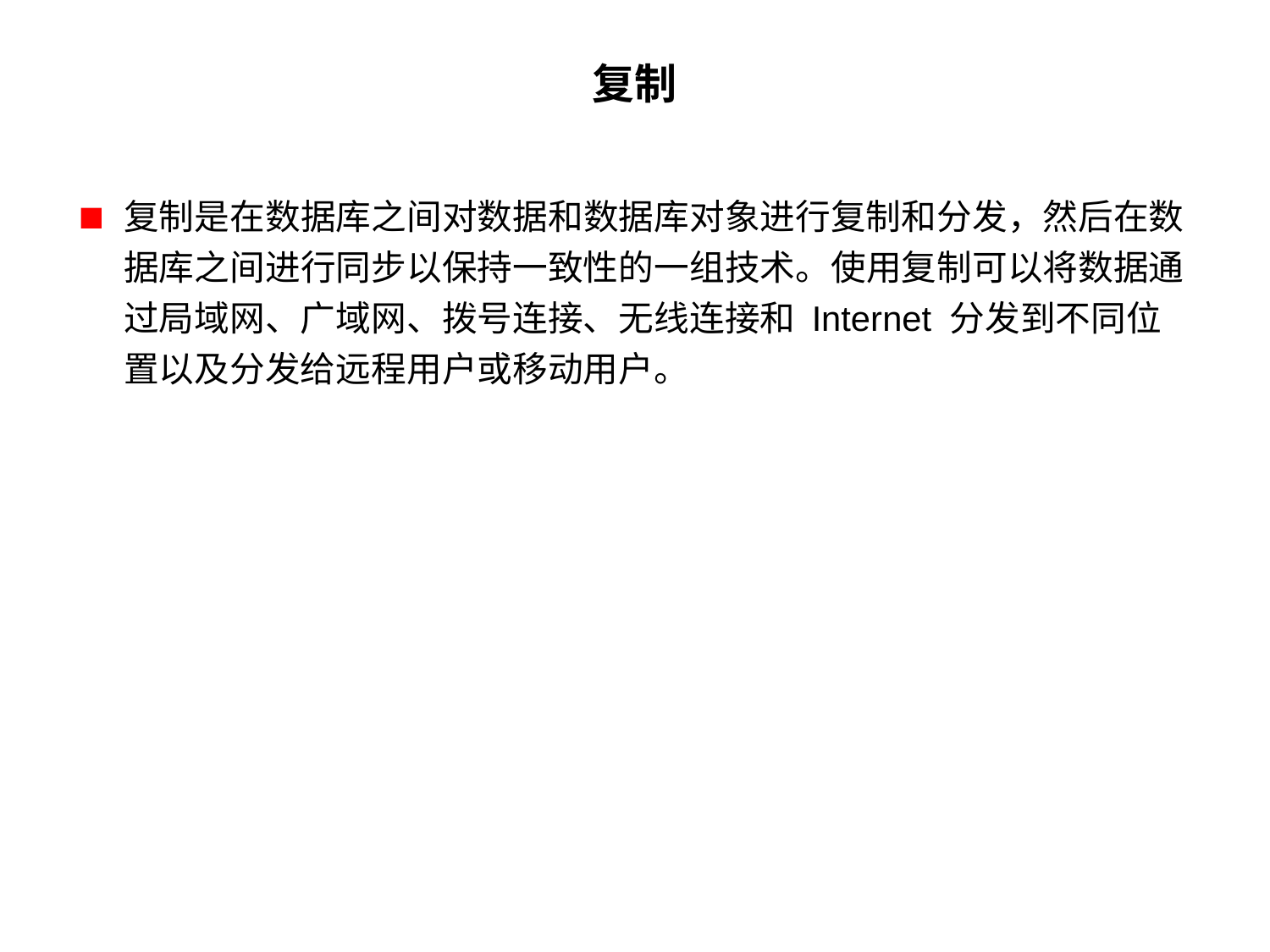

# 复制
复制是在数据库之间对数据和数据库对象进行复制和分发，然后在数据库之间进行同步以保持一致性的一组技术。使用复制可以将数据通过局域网、广域网、拨号连接、无线连接和 Internet 分发到不同位置以及分发给远程用户或移动用户。